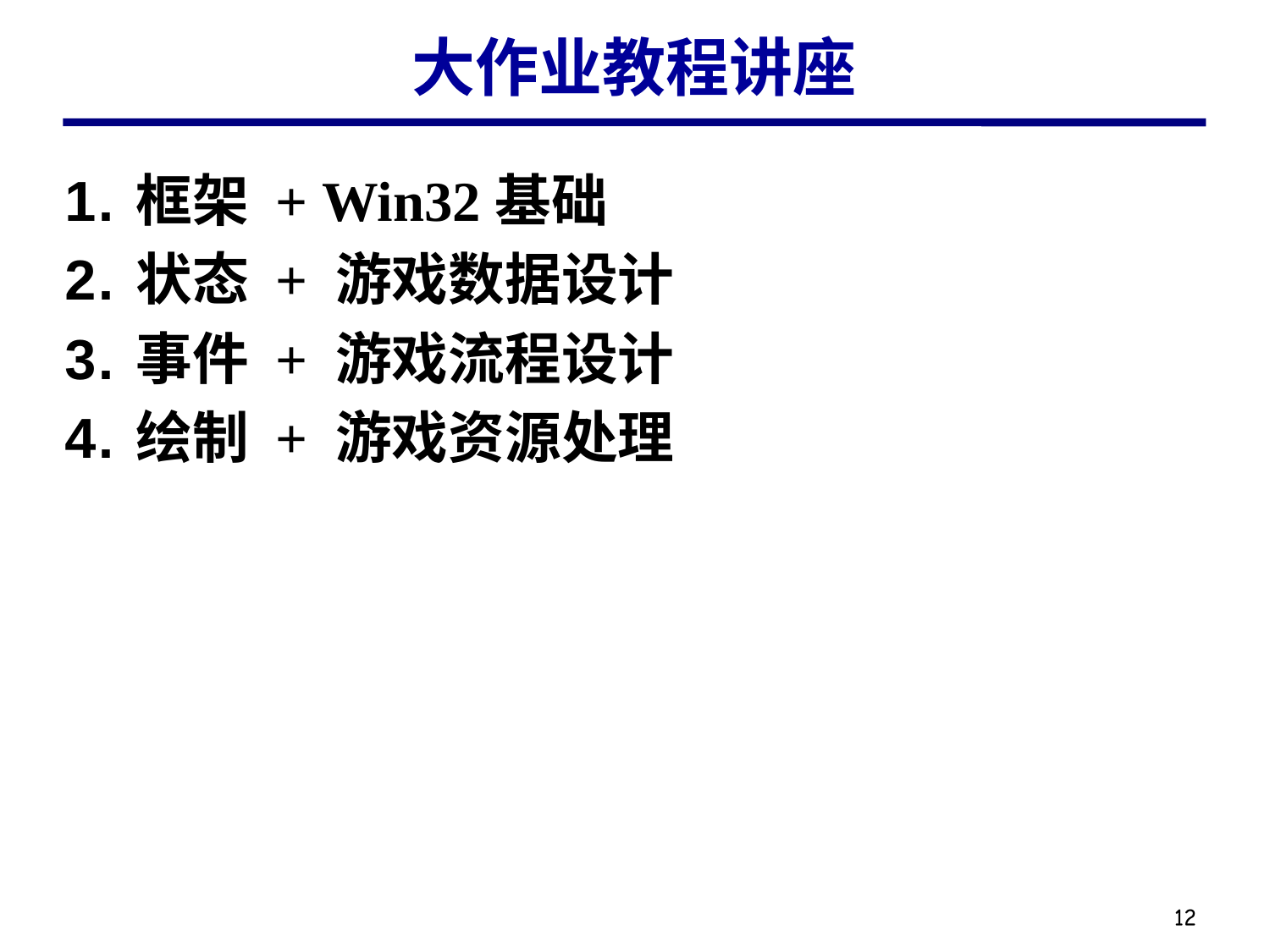

# 大作业教程讲座
框架 + Win32基础
状态 + 游戏数据设计
事件 + 游戏流程设计
绘制 + 游戏资源处理